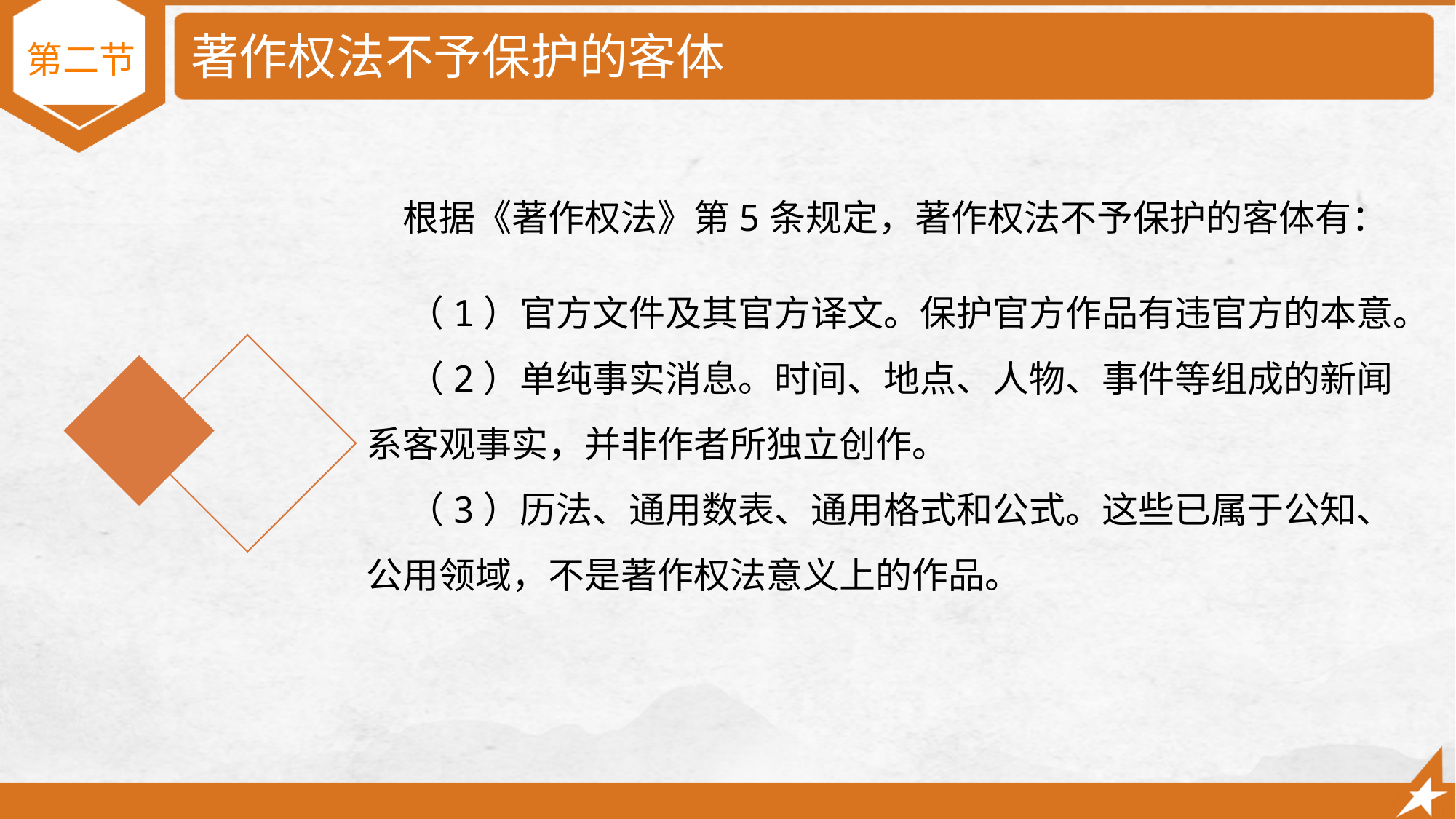

# 著作权法不予保护的客体
第二节
     根据《著作权法》第5条规定，著作权法不予保护的客体有：
    （1）官方文件及其官方译文。保护官方作品有违官方的本意。
    （2）单纯事实消息。时间、地点、人物、事件等组成的新闻系客观事实，并非作者所独立创作。
    （3）历法、通用数表、通用格式和公式。这些已属于公知、公用领域，不是著作权法意义上的作品。